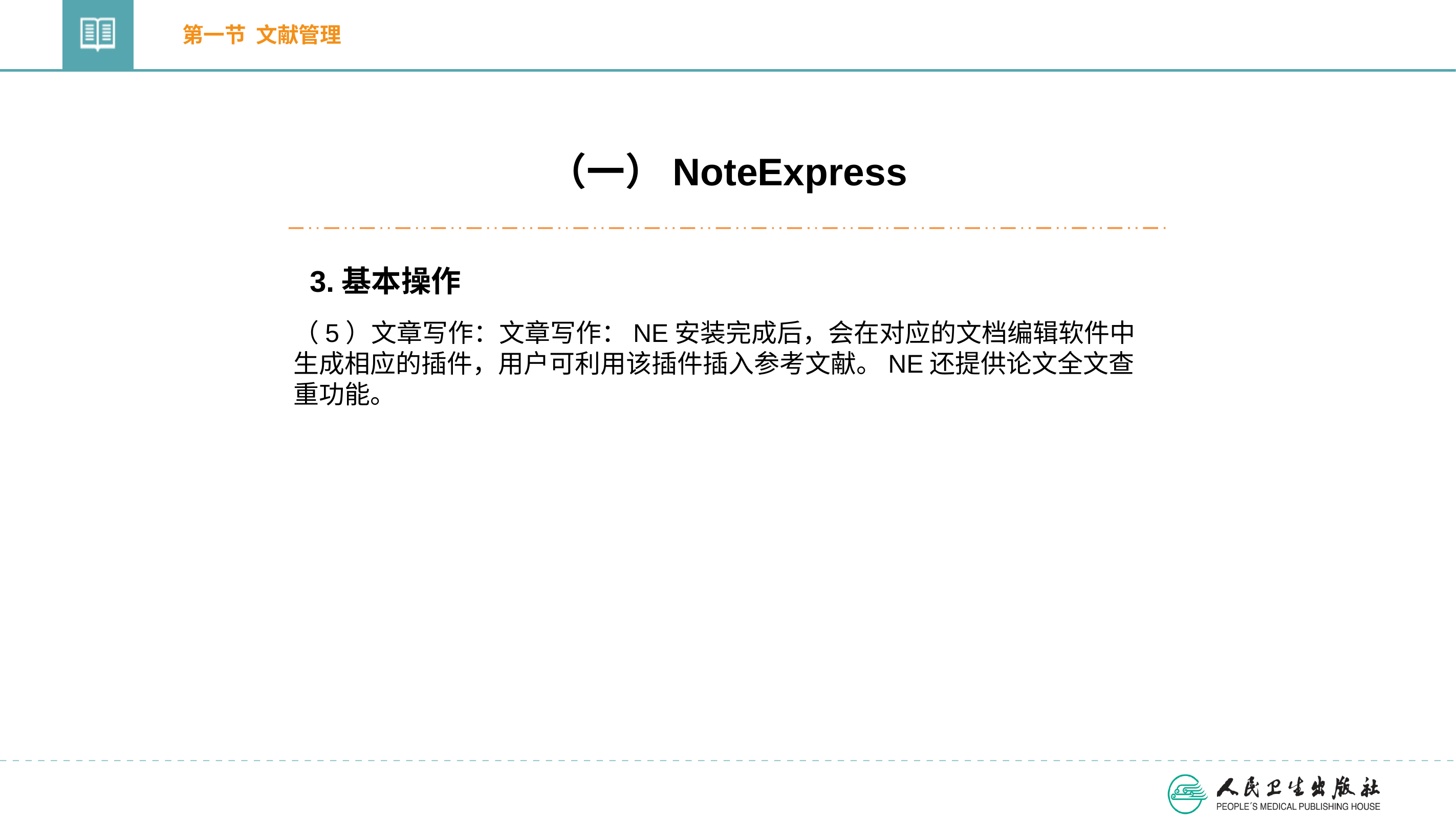

第一节  文献管理
（一）NoteExpress

3.基本操作
（5）文章写作：文章写作：NE安装完成后，会在对应的文档编辑软件中生成相应的插件，用户可利用该插件插入参考文献。NE还提供论文全文查重功能。